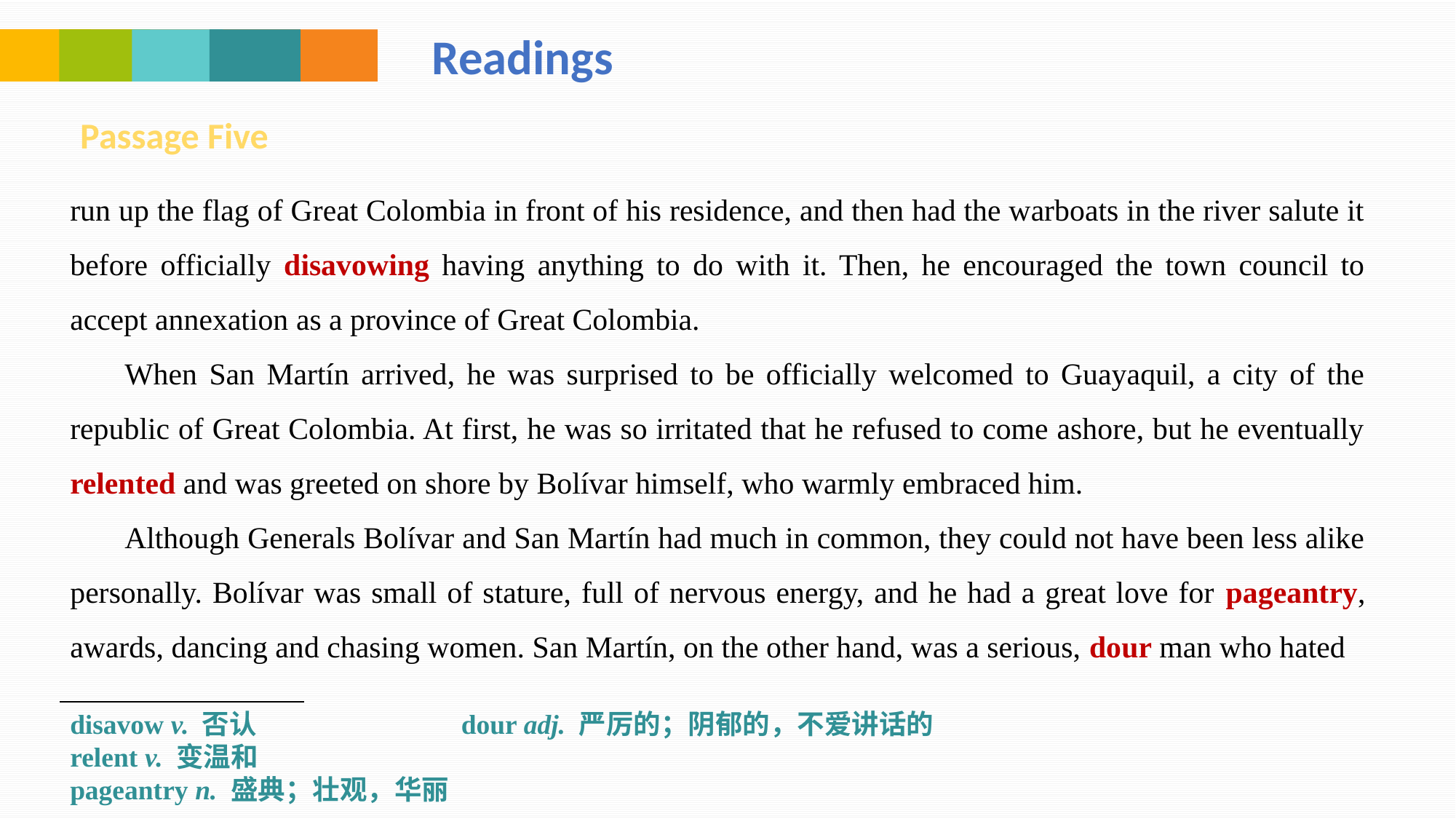

Readings

Passage Five
run up the flag of Great Colombia in front of his residence, and then had the warboats in the river salute it before officially disavowing having anything to do with it. Then, he encouraged the town council to accept annexation as a province of Great Colombia.
When San Martín arrived, he was surprised to be officially welcomed to Guayaquil, a city of the republic of Great Colombia. At first, he was so irritated that he refused to come ashore, but he eventually relented and was greeted on shore by Bolívar himself, who warmly embraced him.
Although Generals Bolívar and San Martín had much in common, they could not have been less alike personally. Bolívar was small of stature, full of nervous energy, and he had a great love for pageantry, awards, dancing and chasing women. San Martín, on the other hand, was a serious, dour man who hated
disavow v. 否认                                dour adj. 严厉的；阴郁的，不爱讲话的
relent v. 变温和
pageantry n. 盛典；壮观，华丽